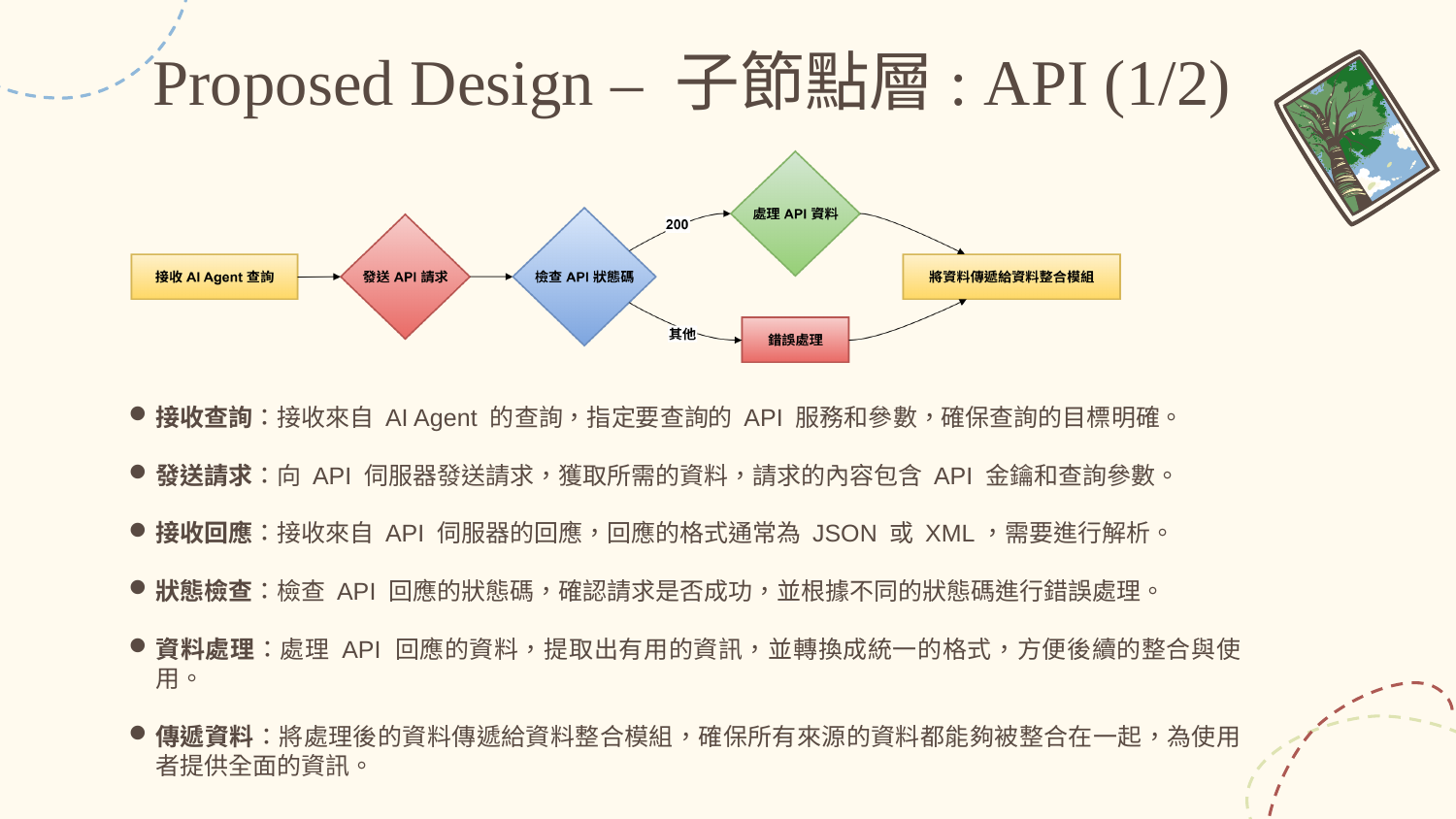

# Proposed Design – 子節點層: API (1/2)

接收查詢：接收來自 AI Agent 的查詢，指定要查詢的 API 服務和參數，確保查詢的目標明確。

發送請求：向 API 伺服器發送請求，獲取所需的資料，請求的內容包含 API 金鑰和查詢參數。

接收回應：接收來自 API 伺服器的回應，回應的格式通常為 JSON 或 XML，需要進行解析。

狀態檢查：檢查 API 回應的狀態碼，確認請求是否成功，並根據不同的狀態碼進行錯誤處理。

資料處理：處理 API 回應的資料，提取出有用的資訊，並轉換成統一的格式，方便後續的整合與使用。

傳遞資料：將處理後的資料傳遞給資料整合模組，確保所有來源的資料都能夠被整合在一起，為使用者提供全面的資訊。